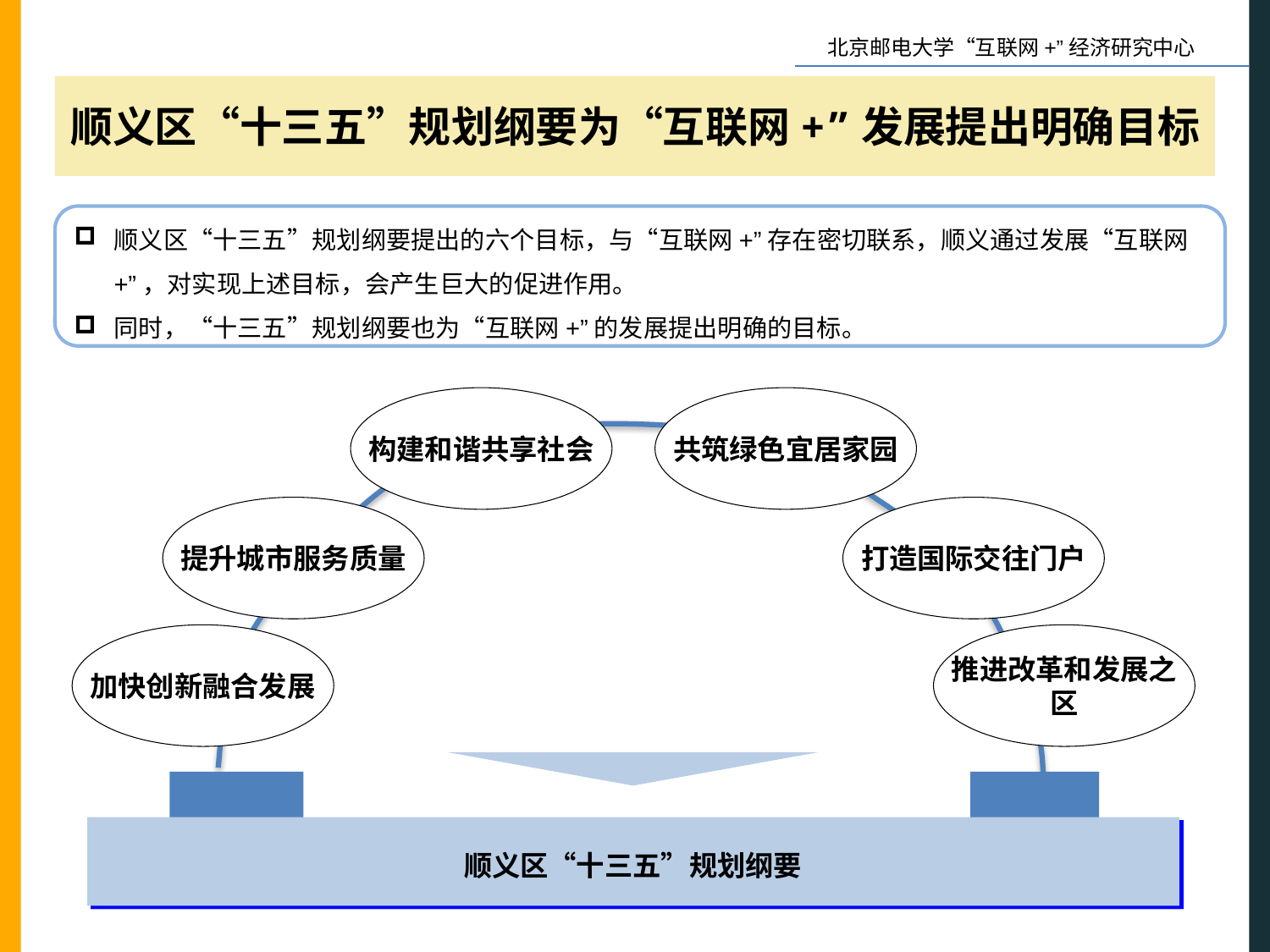

顺义区“十三五”规划纲要为“互联网+”发展提出明确目标
顺义区“十三五”规划纲要提出的六个目标，与“互联网+”存在密切联系，顺义通过发展“互联网+”，对实现上述目标，会产生巨大的促进作用。
同时，“十三五”规划纲要也为“互联网+”的发展提出明确的目标。

构建和谐共享社会
共筑绿色宜居家园

提升城市服务质量
打造国际交往门户

加快创新融合发展
推进改革和发展之区

顺义区“十三五”规划纲要